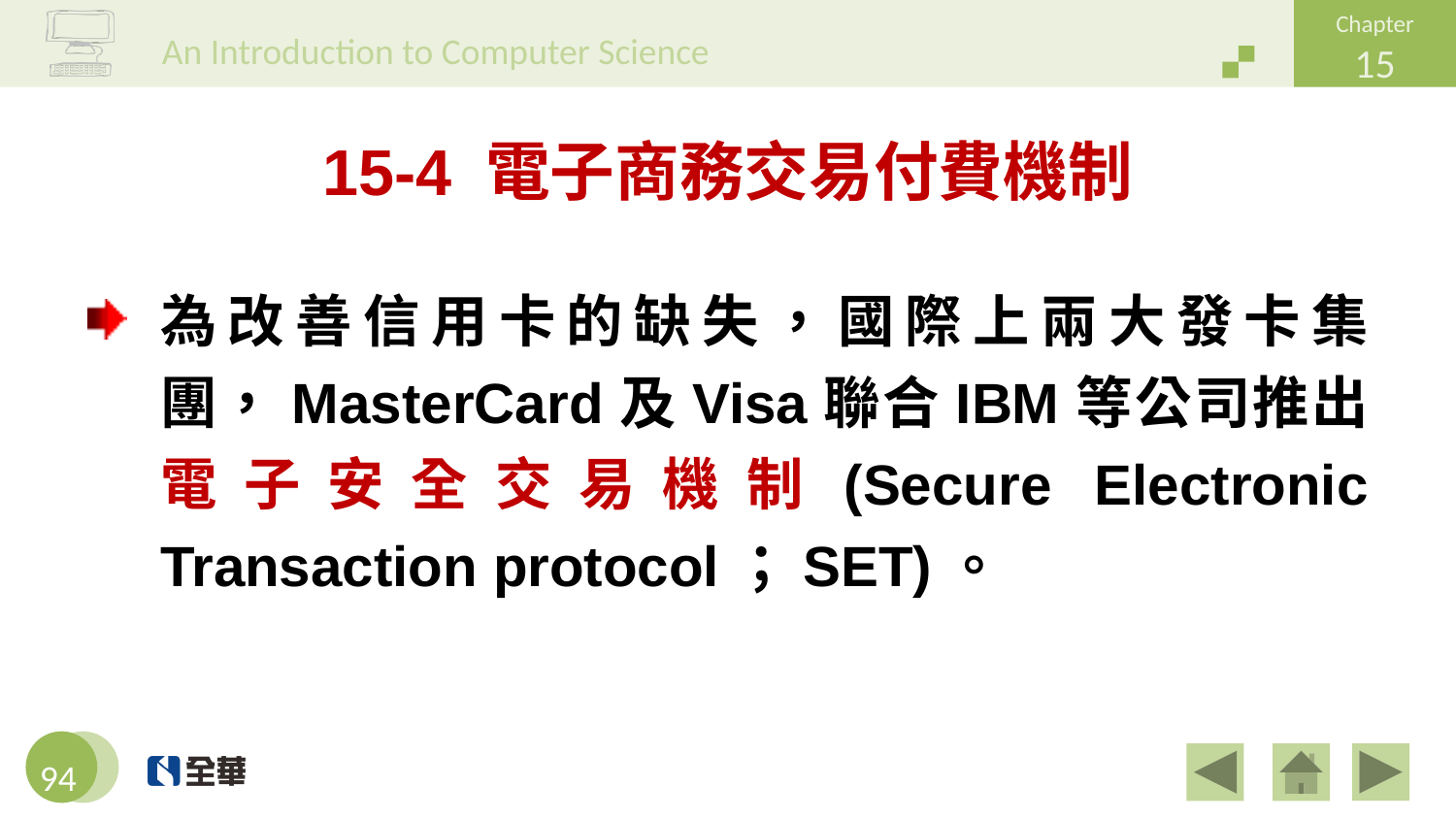

# 15-4 電子商務交易付費機制
為改善信用卡的缺失，國際上兩大發卡集團，MasterCard及Visa聯合IBM等公司推出電子安全交易機制(Secure Electronic Transaction protocol；SET)。